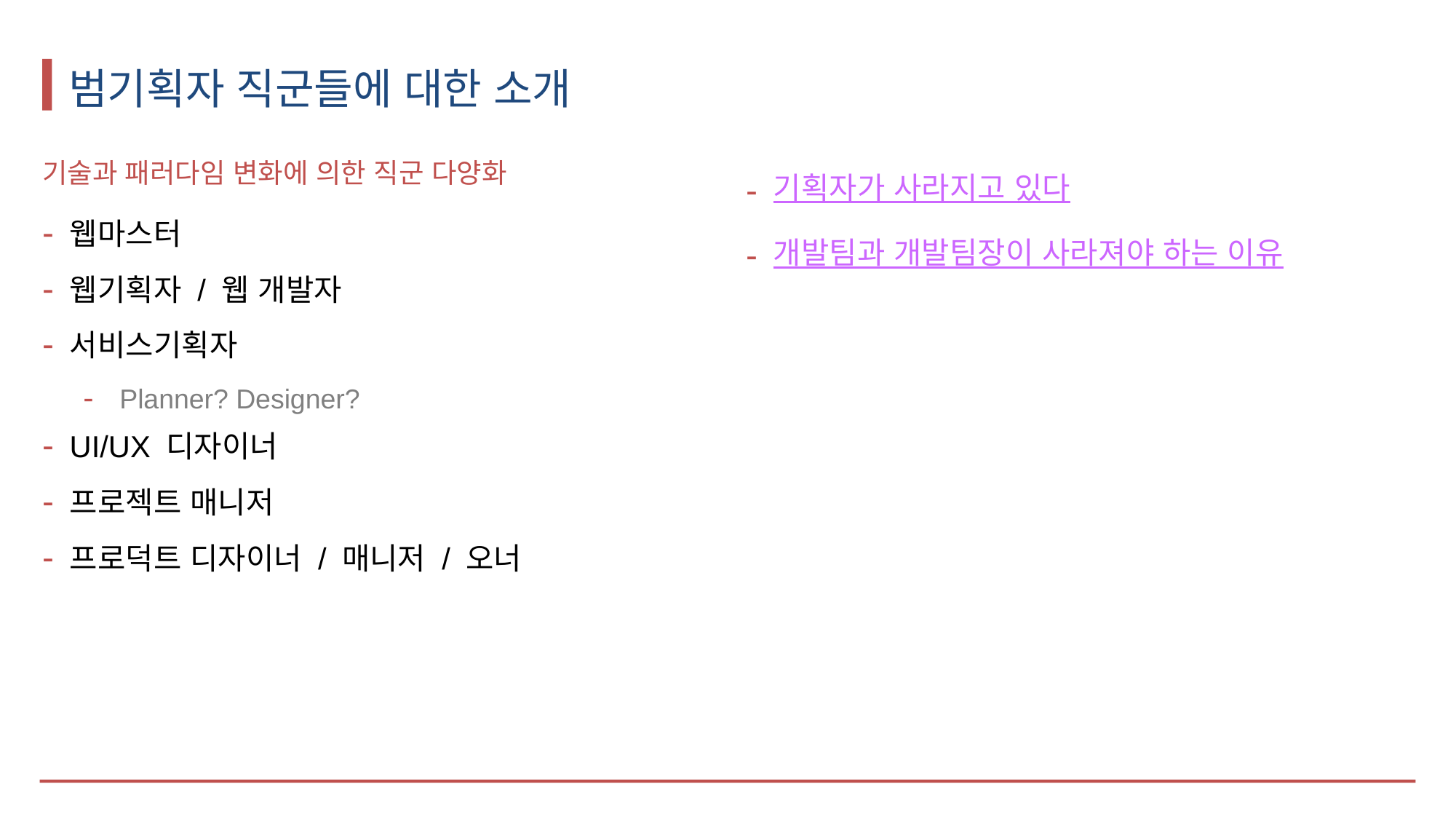

# 범기획자 직군들에 대한 소개
기술과 패러다임 변화에 의한 직군 다양화
웹마스터
웹기획자 / 웹 개발자
서비스기획자
Planner? Designer?
UI/UX 디자이너
프로젝트 매니저
프로덕트 디자이너 / 매니저 / 오너
기획자가 사라지고 있다
개발팀과 개발팀장이 사라져야 하는 이유